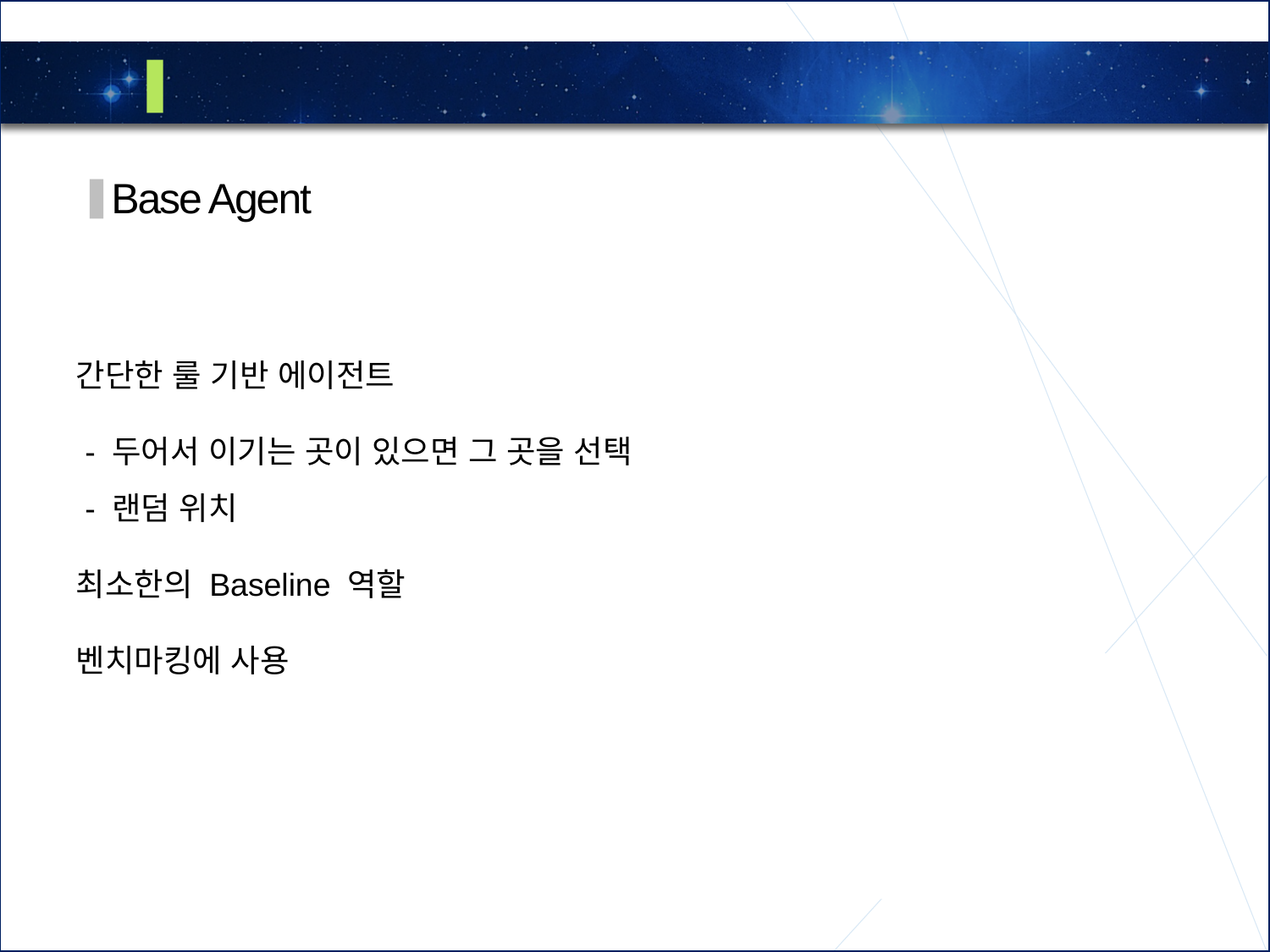

2
에이전트의 종류

Base Agent

간단한 룰 기반 에이전트

 - 두어서 이기는 곳이 있으면 그 곳을 선택

 - 랜덤 위치

최소한의 Baseline 역할

벤치마킹에 사용